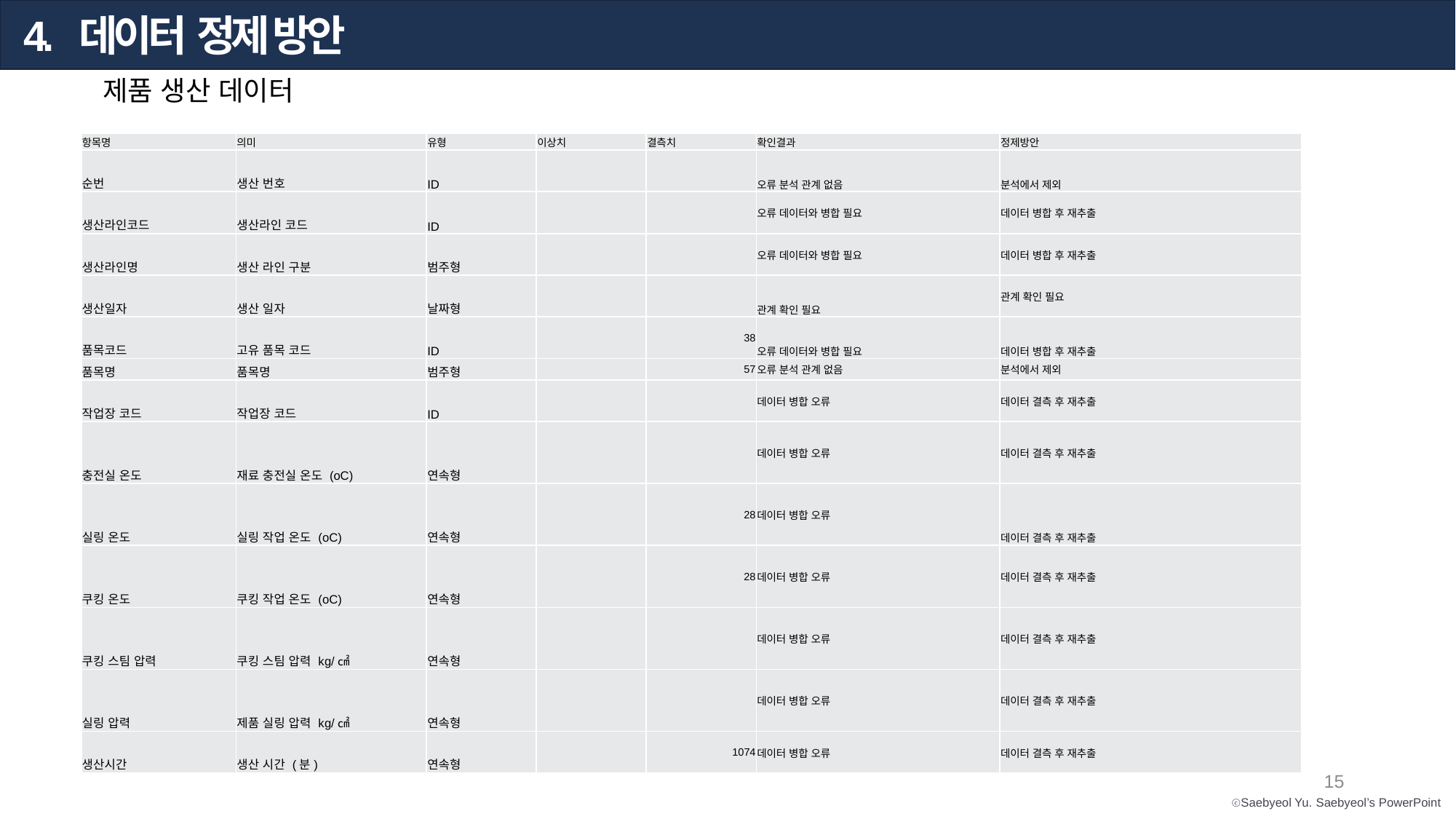

4.  데이터  정제 방안
6.  데이터  정제 방안
제품 생산 데이터
| 항목명 | 의미 | 유형 | 이상치 | 결측치 | 확인결과 | 정제방안 |
| --- | --- | --- | --- | --- | --- | --- |
| 순번 | 생산 번호 | ID |  |  | 오류 분석 관계 없음 | 분석에서 제외 |
| 생산라인코드 | 생산라인 코드 | ID |  |  | 오류 데이터와 병합 필요 | 데이터 병합 후 재추출 |
| 생산라인명 | 생산 라인 구분 | 범주형 |  |  | 오류 데이터와 병합 필요 | 데이터 병합 후 재추출 |
| 생산일자 | 생산 일자 | 날짜형 |  |  | 관계 확인 필요 | 관계 확인 필요 |
| 품목코드 | 고유 품목 코드 | ID |  | 38 | 오류 데이터와 병합 필요 | 데이터 병합 후 재추출 |
| 품목명 | 품목명 | 범주형 |  | 57 | 오류 분석 관계 없음 | 분석에서 제외 |
| 작업장 코드 | 작업장 코드 | ID |  |  | 데이터 병합 오류 | 데이터 결측 후 재추출 |
| 충전실 온도 | 재료 충전실 온도 (oC) | 연속형 |  |  | 데이터 병합 오류 | 데이터 결측 후 재추출 |
| 실링 온도 | 실링 작업 온도 (oC) | 연속형 |  | 28 | 데이터 병합 오류 | 데이터 결측 후 재추출 |
| 쿠킹 온도 | 쿠킹 작업 온도 (oC) | 연속형 |  | 28 | 데이터 병합 오류 | 데이터 결측 후 재추출 |
| 쿠킹 스팀 압력 | 쿠킹 스팀 압력 kg/㎠ | 연속형 |  |  | 데이터 병합 오류 | 데이터 결측 후 재추출 |
| 실링 압력 | 제품 실링 압력 kg/㎠ | 연속형 |  |  | 데이터 병합 오류 | 데이터 결측 후 재추출 |
| 생산시간 | 생산 시간 (분) | 연속형 |  | 1074 | 데이터 병합 오류 | 데이터 결측 후 재추출 |
15